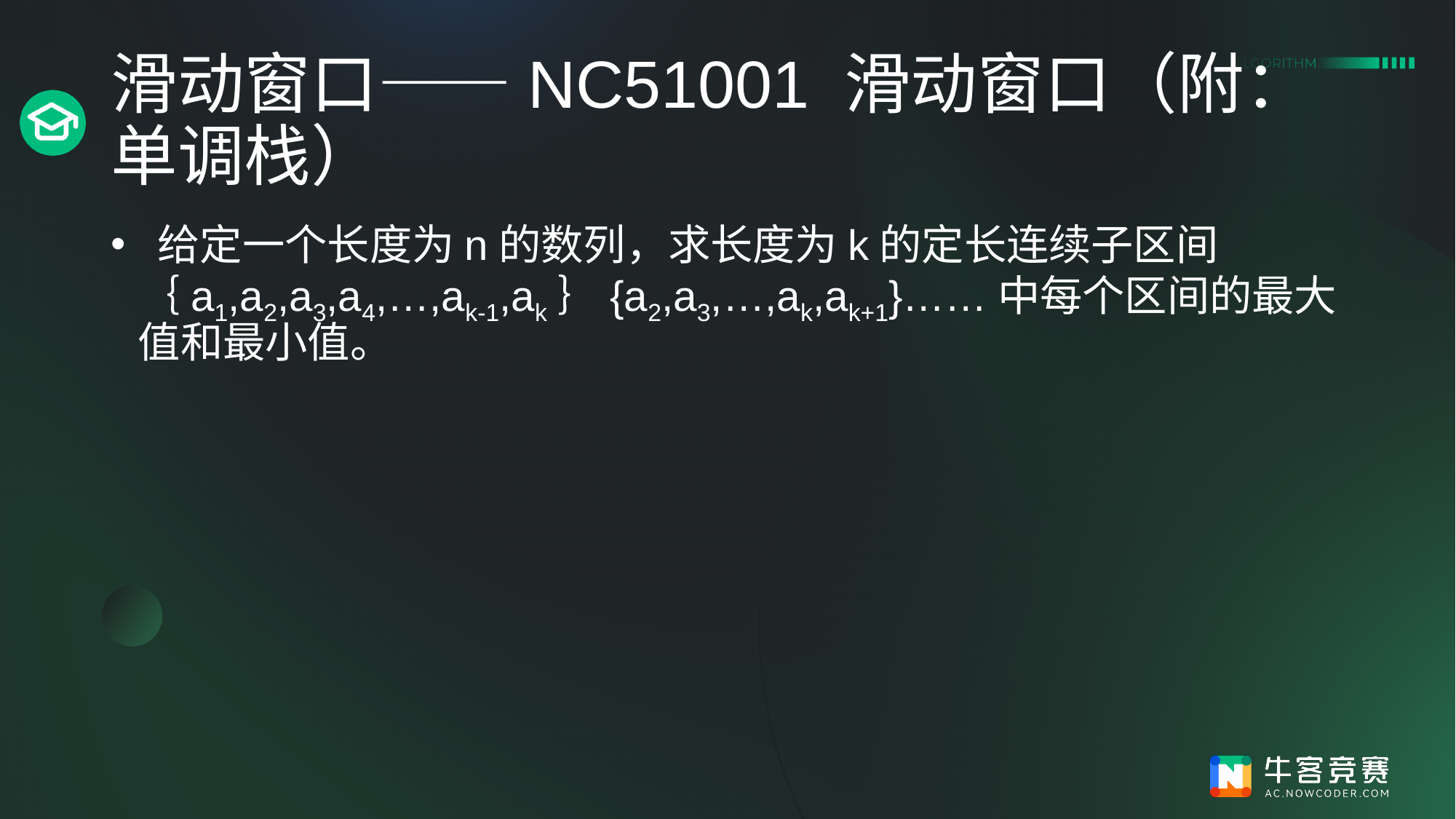

# 滑动窗口——NC51001 滑动窗口（附：单调栈）
 给定一个长度为n的数列，求长度为k的定长连续子区间｛a1,a2,a3,a4,…,ak-1,ak｝{a2,a3,…,ak,ak+1}……中每个区间的最大值和最小值。